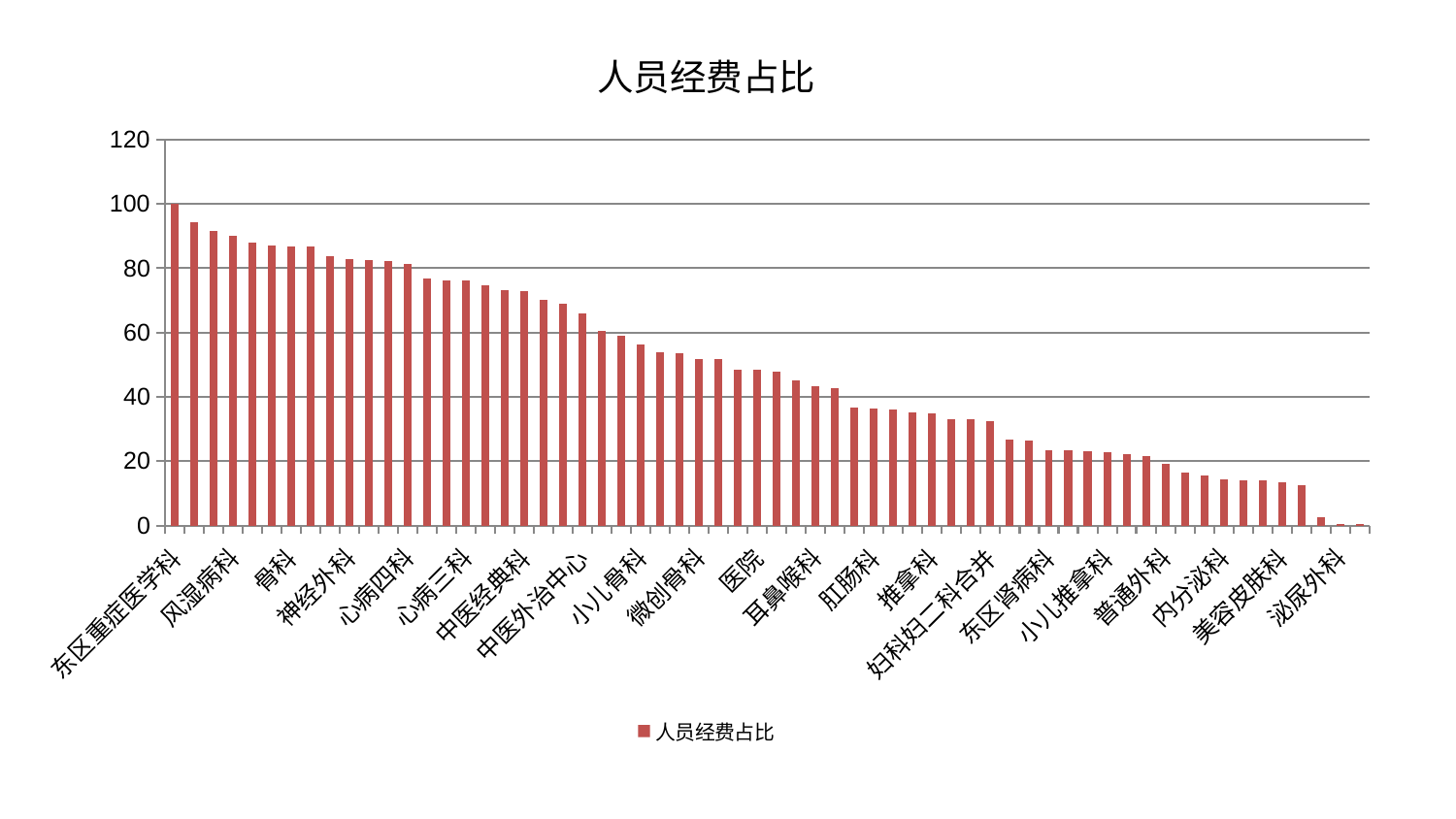

### Chart: 人员经费占比

| Category | 人员经费占比 |
|---|---|
| 东区重症医学科 | 100.0 |
| 肿瘤内科 | 94.24266093336514 |
| 消化内科 | 91.75432780494594 |
| 风湿病科 | 89.93815386938564 |
| 产科 | 87.95633235796157 |
| 老年医学科 | 87.02609204109292 |
| 骨科 | 86.91092349733482 |
| 血液科 | 86.75942527071933 |
| 重症医学科 | 83.76368503196723 |
| 神经外科 | 82.76783465485295 |
| 治未病中心 | 82.51865988820354 |
| 针灸科 | 82.27796360175788 |
| 心病四科 | 81.3878852224742 |
| 脑病二科 | 76.85154484161613 |
| 眼科 | 76.30603302657431 |
| 心病三科 | 76.14538388510883 |
| 神经内科 | 74.61916239529745 |
| 肝病科 | 73.22492374031584 |
| 中医经典科 | 72.95016587134613 |
| 西区重症医学科 | 70.31284639069455 |
| 身心医学科 | 68.9314574234622 |
| 中医外治中心 | 65.95378916126762 |
| 康复科 | 60.511281350170336 |
| 运动损伤骨科 | 58.95582428673889 |
| 小儿骨科 | 56.19846557574058 |
| 心病一科 | 53.799545953705525 |
| 关节骨科 | 53.51794635086564 |
| 微创骨科 | 51.843683203321646 |
| 肾病科 | 51.73617788880014 |
| 胸外科 | 48.5635324502517 |
| 医院 | 48.398604577873996 |
| 脑病三科 | 47.88685653957021 |
| 综合内科 | 45.15796481662866 |
| 耳鼻喉科 | 43.446487903036044 |
| 创伤骨科 | 42.59988401861785 |
| 显微骨科 | 36.80760987469696 |
| 肛肠科 | 36.324080350904374 |
| 肝胆外科 | 35.987268058427624 |
| 呼吸内科 | 35.0285875205107 |
| 推拿科 | 34.98891759760012 |
| 妇科 | 33.07357543152194 |
| 脾胃病科 | 32.9094016687614 |
| 妇科妇二科合并 | 32.41113203413582 |
| 皮肤科 | 26.594832244492128 |
| 周围血管科 | 26.33346590331131 |
| 东区肾病科 | 23.516164671337812 |
| 心血管内科 | 23.434784963066548 |
| 脑病一科 | 22.972350005076937 |
| 小儿推拿科 | 22.721119882735614 |
| 儿科 | 22.138636673386497 |
| 男科 | 21.59699393022934 |
| 普通外科 | 19.28904979379029 |
| 脾胃科消化科合并 | 16.330276051355664 |
| 心病二科 | 15.414633984985858 |
| 内分泌科 | 14.29024656157556 |
| 妇二科 | 14.06749802882117 |
| 脊柱骨科 | 13.944063735807076 |
| 美容皮肤科 | 13.357822878642933 |
| 乳腺甲状腺外科 | 12.55956323940801 |
| 口腔科 | 2.615294692885151 |
| 泌尿外科 | 0.6046248186703407 |
| 肾脏内科 | 0.46266052067938107 |
72